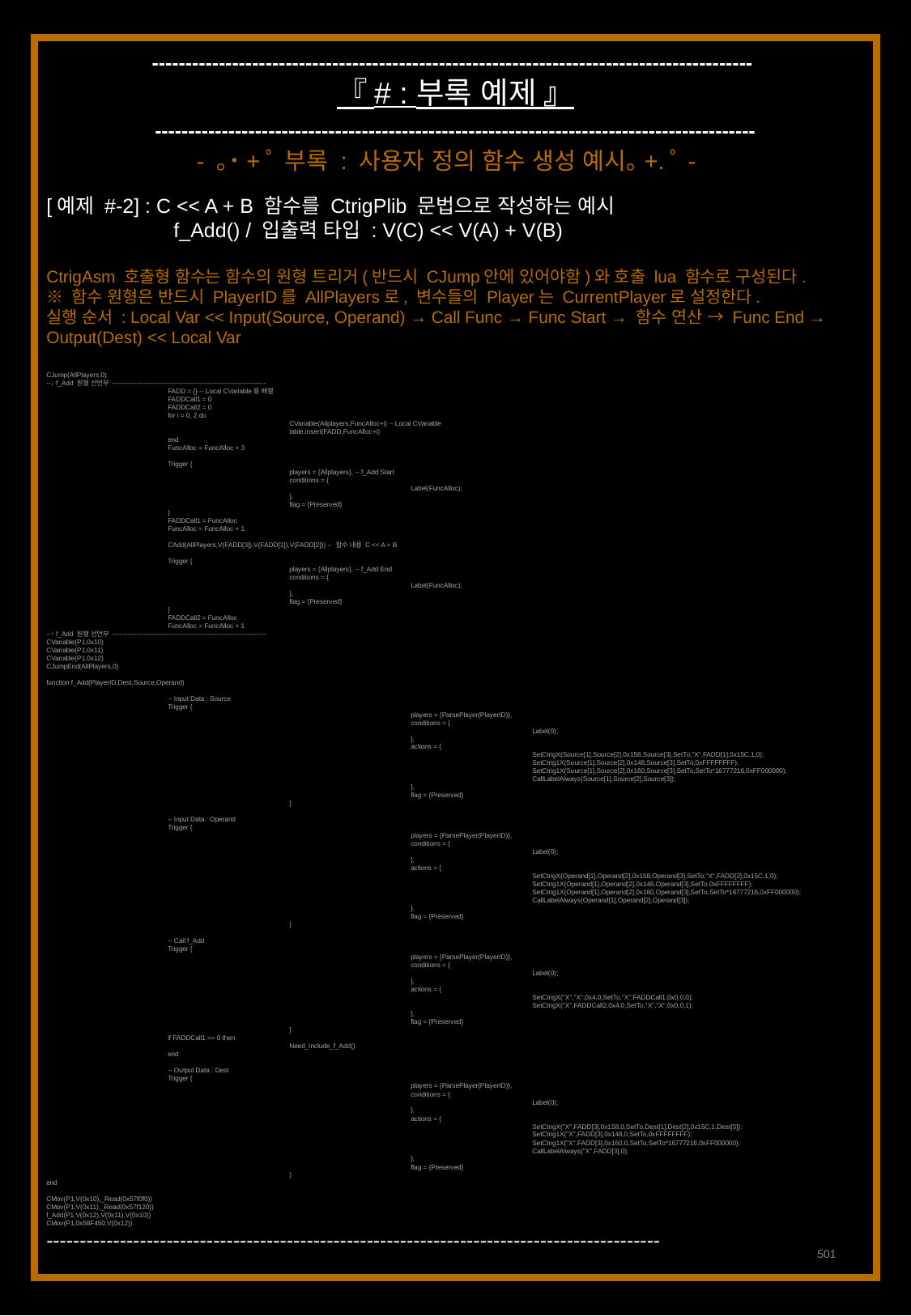

------------------------------------------------------------------------------------------
『 # : 부록 예제 』
------------------------------------------------------------------------------------------
- ｡˙+ﾟ 부록 : 사용자 정의 함수 생성 예시｡+.ﾟ-
[예제 #-2] : C << A + B 함수를 CtrigPlib 문법으로 작성하는 예시
	 f_Add() / 입출력 타입 : V(C) << V(A) + V(B)

CtrigAsm 호출형 함수는 함수의 원형 트리거(반드시 CJump안에 있어야함)와 호출 lua 함수로 구성된다.
※ 함수 원형은 반드시 PlayerID를 AllPlayers로, 변수들의 Player는 CurrentPlayer로 설정한다.
실행 순서 : Local Var << Input(Source, Operand) → Call Func → Func Start → 함수 연산 → Func End → Output(Dest) << Local Var

CJump(AllPlayers,0)
--↓ f_Add 원형 선언부 ---------------------------------------------------------------------
	FADD = {} -- Local CVariable용 배열
	FADDCall1 = 0
	FADDCall2 = 0
	for i = 0, 2 do
		CVariable(Allplayers,FuncAlloc+i) -- Local CVariable
		table.insert(FADD,FuncAlloc+i)
	end
	FuncAlloc = FuncAlloc + 3

	Trigger {
		players = {Allplayers}, -- f_Add Start
		conditions = {
			Label(FuncAlloc);
		},
		flag = {Preserved}
	}
	FADDCall1 = FuncAlloc
	FuncAlloc = FuncAlloc + 1

	CAdd(AllPlayers,V(FADD[3]),V(FADD[1]),V(FADD[2])) -- 함수 내용 C << A + B

	Trigger {
		players = {Allplayers}, -- f_Add End
		conditions = {
			Label(FuncAlloc);
		},
		flag = {Preserved}
	}
	FADDCall2 = FuncAlloc
	FuncAlloc = FuncAlloc + 1
--↑ f_Add 원형 선언부 ---------------------------------------------------------------------
CVariable(P1,0x10)
CVariable(P1,0x11)
CVariable(P1,0x12)
CJumpEnd(AllPlayers,0)

function f_Add(PlayerID,Dest,Source,Operand)

	-- Input Data : Source
	Trigger {
			players = {ParsePlayer(PlayerID)},
			conditions = {
				Label(0);
			},
			actions = {
				SetCtrigX(Source[1],Source[2],0x158,Source[3],SetTo,"X",FADD[1],0x15C,1,0);
				SetCtrig1X(Source[1],Source[2],0x148,Source[3],SetTo,0xFFFFFFFF);
				SetCtrig1X(Source[1],Source[2],0x160,Source[3],SetTo,SetTo*16777216,0xFF000000);
				CallLabelAlways(Source[1],Source[2],Source[3]);
			},
			flag = {Preserved}
		}

	-- Input Data : Operand
	Trigger {
			players = {ParsePlayer(PlayerID)},
			conditions = {
				Label(0);
			},
			actions = {
				SetCtrigX(Operand[1],Operand[2],0x158,Operand[3],SetTo,"X",FADD[2],0x15C,1,0);
				SetCtrig1X(Operand[1],Operand[2],0x148,Operand[3],SetTo,0xFFFFFFFF);
				SetCtrig1X(Operand[1],Operand[2],0x160,Operand[3],SetTo,SetTo*16777216,0xFF000000);
				CallLabelAlways(Operand[1],Operand[2],Operand[3]);
			},
			flag = {Preserved}
		}

	-- Call f_Add
	Trigger {
			players = {ParsePlayer(PlayerID)},
			conditions = {
				Label(0);
			},
			actions = {
				SetCtrigX("X","X",0x4,0,SetTo,"X",FADDCall1,0x0,0,0);
				SetCtrigX("X",FADDCall2,0x4,0,SetTo,"X","X",0x0,0,1);
			},
			flag = {Preserved}
		}
	if FADDCall1 == 0 then
		Need_Include_f_Add()
	end

	-- Output Data : Dest
	Trigger {
			players = {ParsePlayer(PlayerID)},
			conditions = {
				Label(0);
			},
			actions = {
				SetCtrigX("X",FADD[3],0x158,0,SetTo,Dest[1],Dest[2],0x15C,1,Dest[3]);
				SetCtrig1X("X",FADD[3],0x148,0,SetTo,0xFFFFFFFF);
				SetCtrig1X("X",FADD[3],0x160,0,SetTo,SetTo*16777216,0xFF000000);
				CallLabelAlways("X",FADD[3],0);
			},
			flag = {Preserved}
		}
end

CMov(P1,V(0x10),_Read(0x57f0f0))
CMov(P1,V(0x11),_Read(0x57f120))
f_Add(P1,V(0x12),V(0x11),V(0x10))
CMov(P1,0x58F450,V(0x12))
--------------------------------------------------------------------------------------------
501